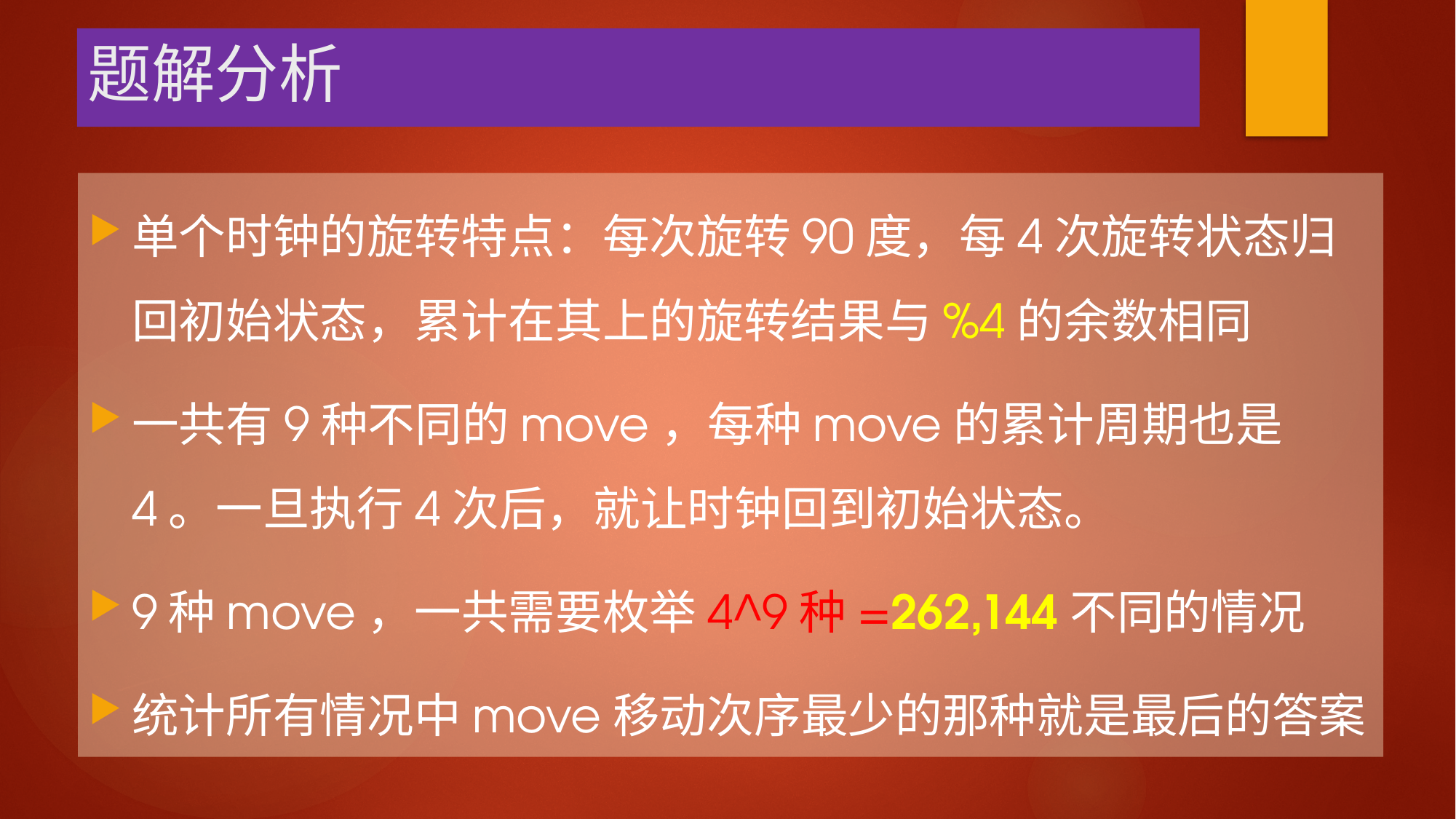

# 题解分析
单个时钟的旋转特点：每次旋转90度，每4次旋转状态归回初始状态，累计在其上的旋转结果与%4的余数相同
一共有9种不同的move，每种move的累计周期也是4。一旦执行4次后，就让时钟回到初始状态。
9种move，一共需要枚举4^9种=262,144不同的情况
统计所有情况中move移动次序最少的那种就是最后的答案